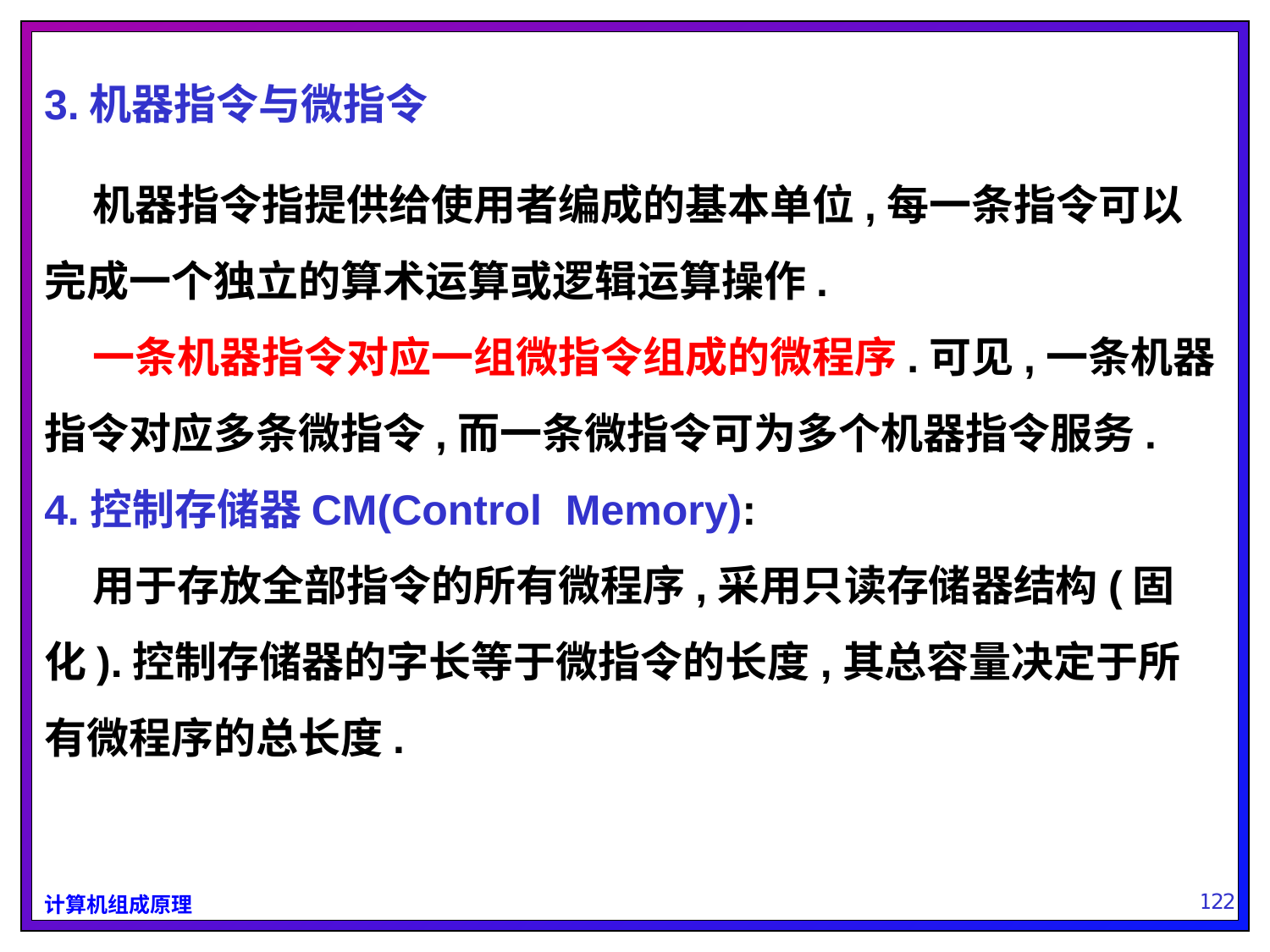

3.机器指令与微指令
    机器指令指提供给使用者编成的基本单位,每一条指令可以完成一个独立的算术运算或逻辑运算操作.
    一条机器指令对应一组微指令组成的微程序.可见,一条机器指令对应多条微指令,而一条微指令可为多个机器指令服务.
4.控制存储器CM(Control  Memory):
    用于存放全部指令的所有微程序,采用只读存储器结构(固化).控制存储器的字长等于微指令的长度,其总容量决定于所有微程序的总长度.